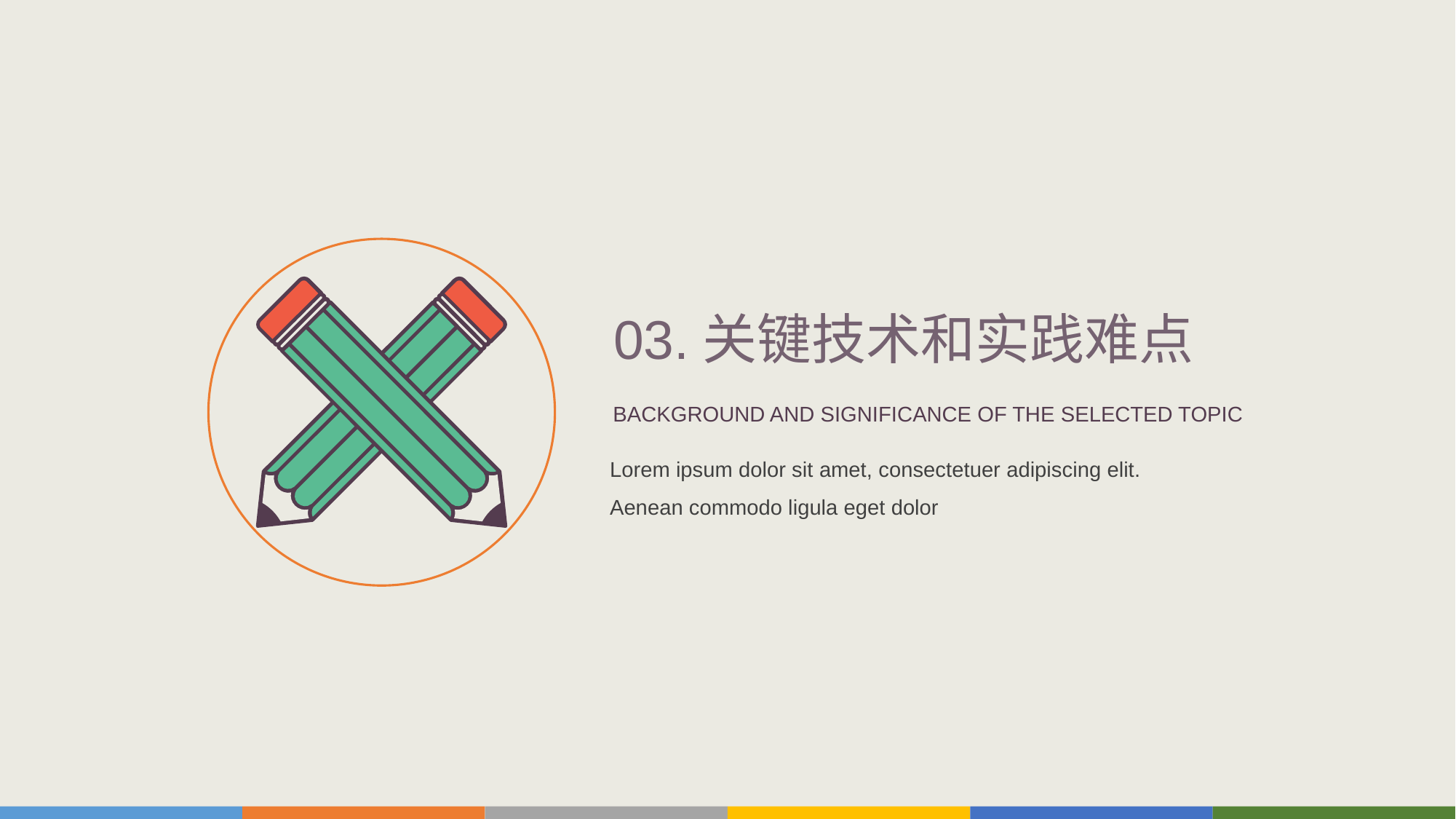

03.关键技术和实践难点
BACKGROUND AND SIGNIFICANCE OF THE SELECTED TOPIC
Lorem ipsum dolor sit amet, consectetuer adipiscing elit. Aenean commodo ligula eget dolor